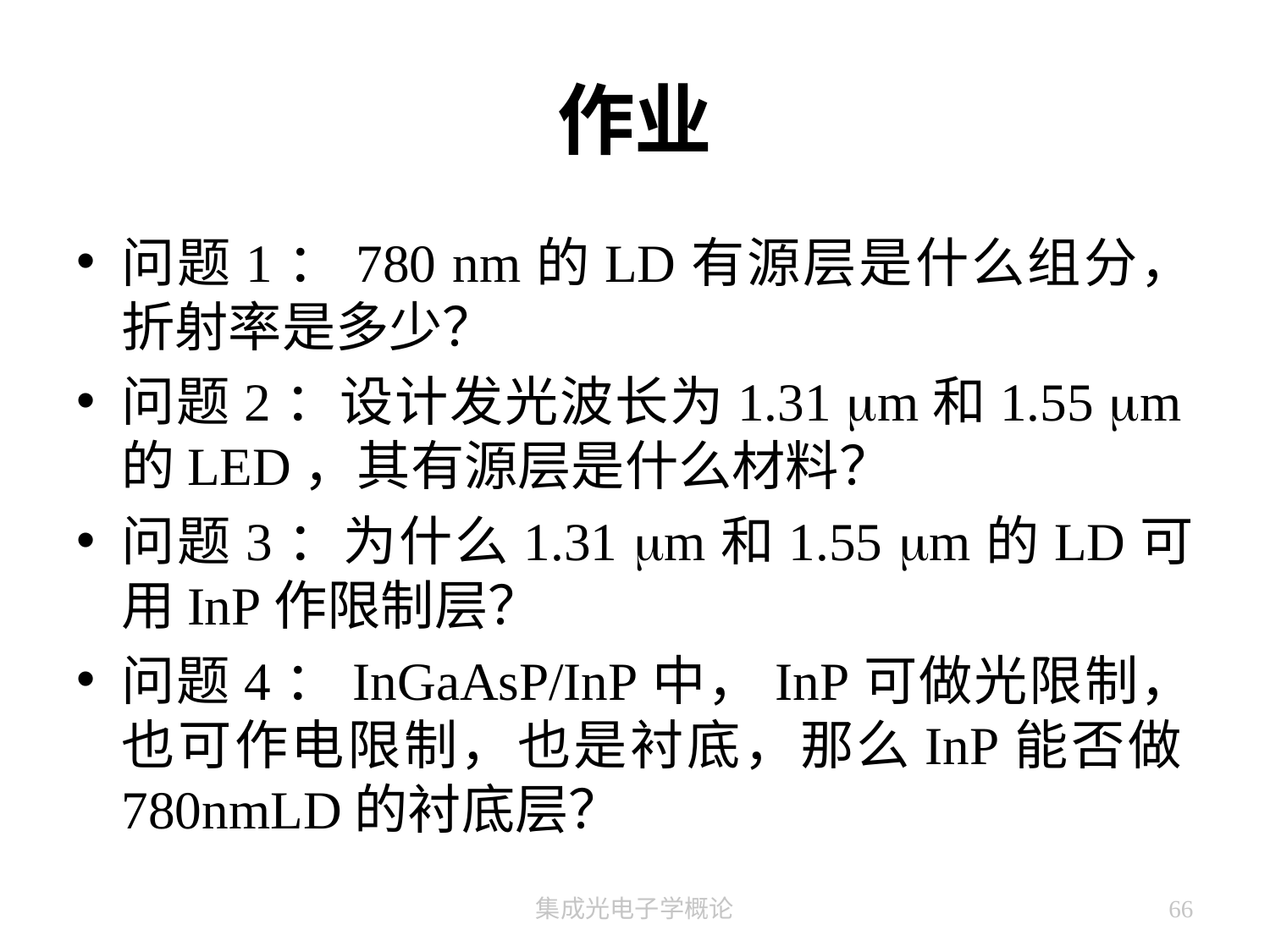

# 作业
问题1：780 nm的LD有源层是什么组分，折射率是多少？
问题2：设计发光波长为1.31 μm和1.55 μm的LED，其有源层是什么材料？
问题3：为什么1.31 μm和1.55 μm的LD可用InP作限制层？
问题4：InGaAsP/InP中，InP可做光限制，也可作电限制，也是衬底，那么InP能否做780nmLD的衬底层？

集成光电子学概论
66